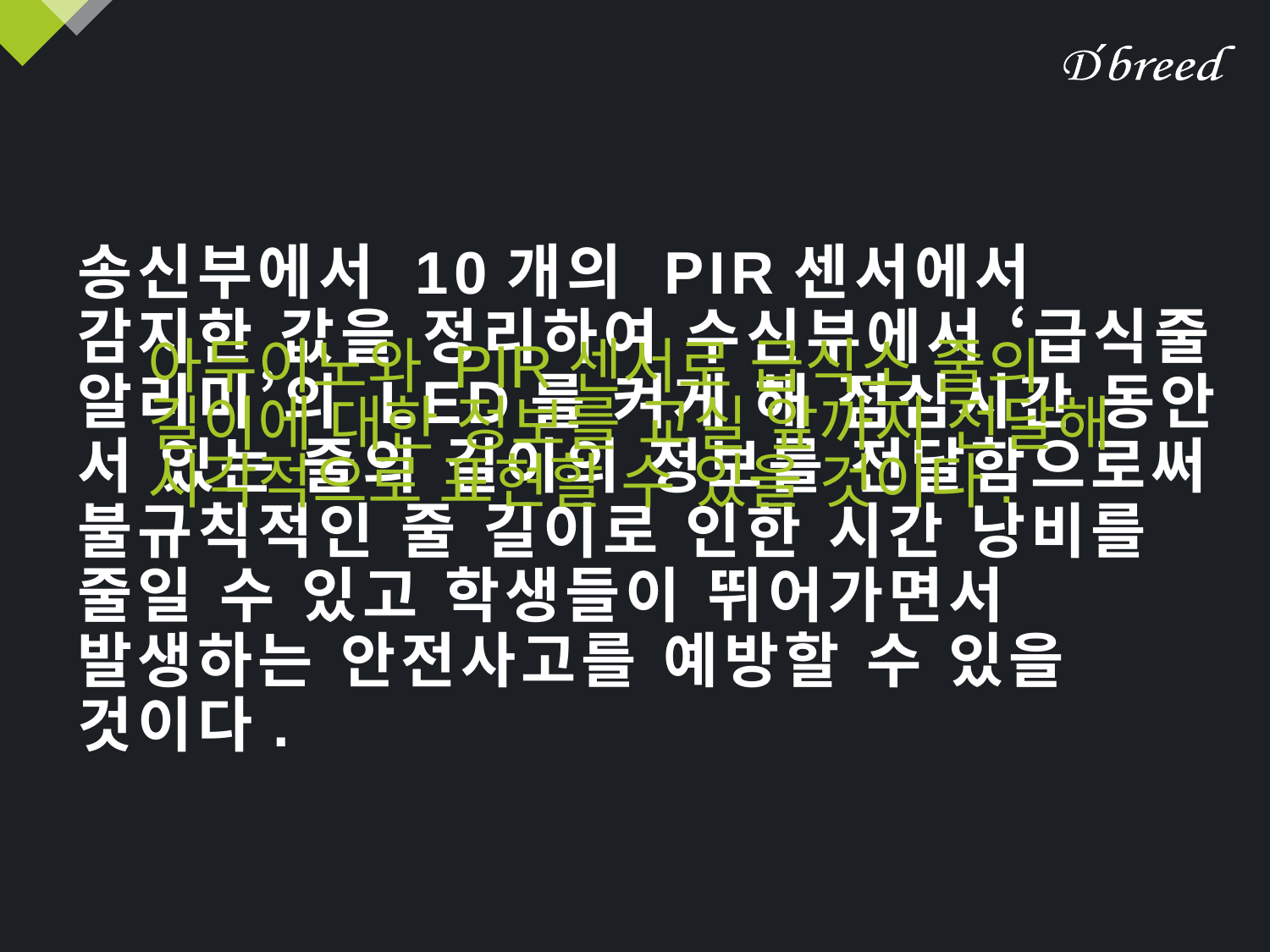

# 송신부에서 10개의 PIR센서에서 감지한 값을 정리하여 수신부에서 ‘급식줄 알리미’의 LED를 켜게 해 점심시간 동안 서 있는 줄의 길이의 정보를 전달함으로써 불규칙적인 줄 길이로 인한 시간 낭비를 줄일 수 있고 학생들이 뛰어가면서 발생하는 안전사고를 예방할 수 있을 것이다.
아두이노와 PIR센서로 급식소 줄의 길이에 대한 정보를 교실 앞까지 전달해 시각적으로 표현할 수 있을 것이다.